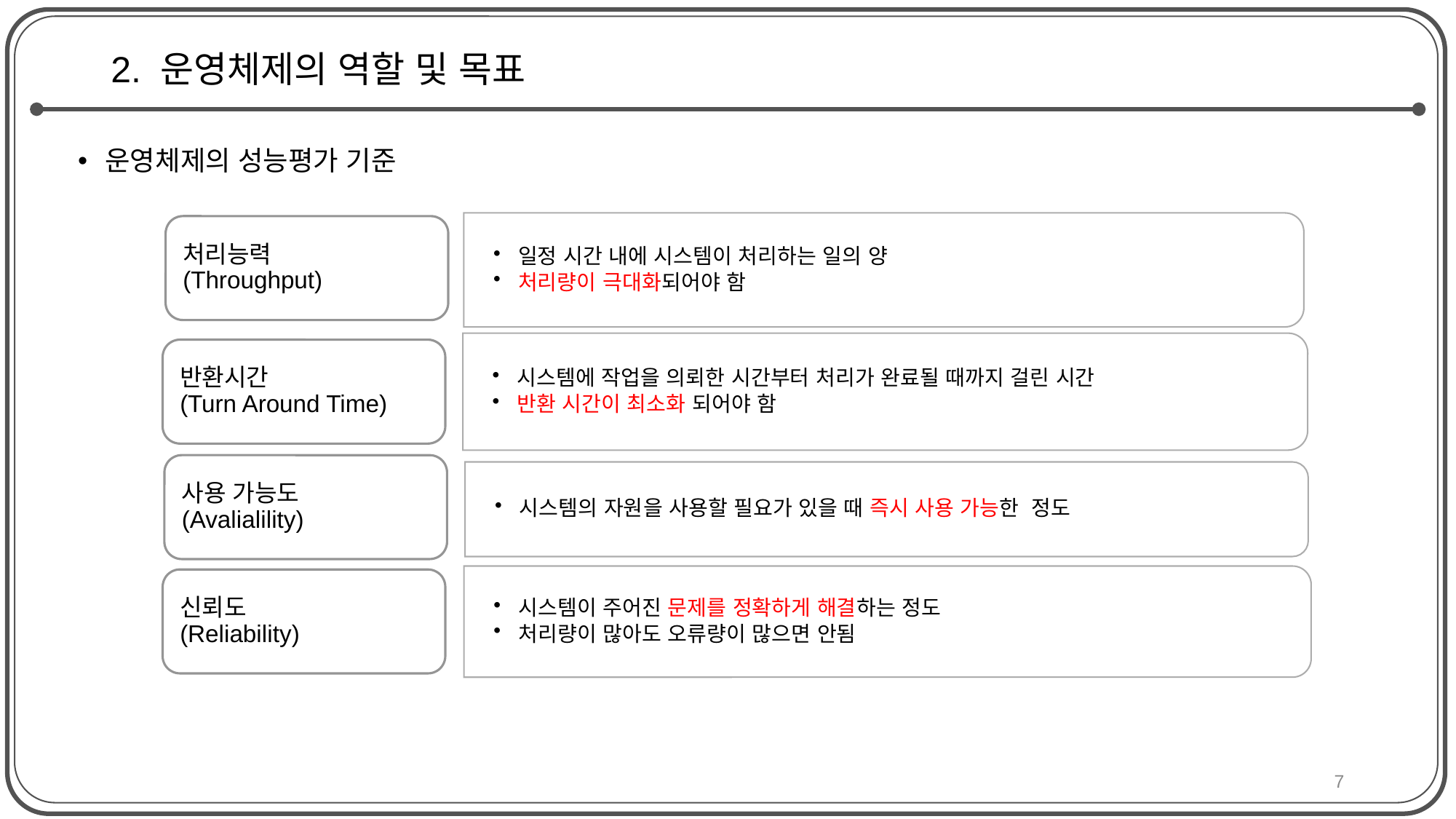

# 2. 운영체제의 역할 및 목표
운영체제의 성능평가 기준
 일정 시간 내에 시스템이 처리하는 일의 양
 처리량이 극대화되어야 함
처리능력
(Throughput)
 시스템에 작업을 의뢰한 시간부터 처리가 완료될 때까지 걸린 시간
 반환 시간이 최소화 되어야 함
반환시간
(Turn Around Time)
 시스템의 자원을 사용할 필요가 있을 때 즉시 사용 가능한  정도
사용 가능도
(Avalialility)
 시스템이 주어진 문제를 정확하게 해결하는 정도
 처리량이 많아도 오류량이 많으면 안됨
신뢰도
(Reliability)
7